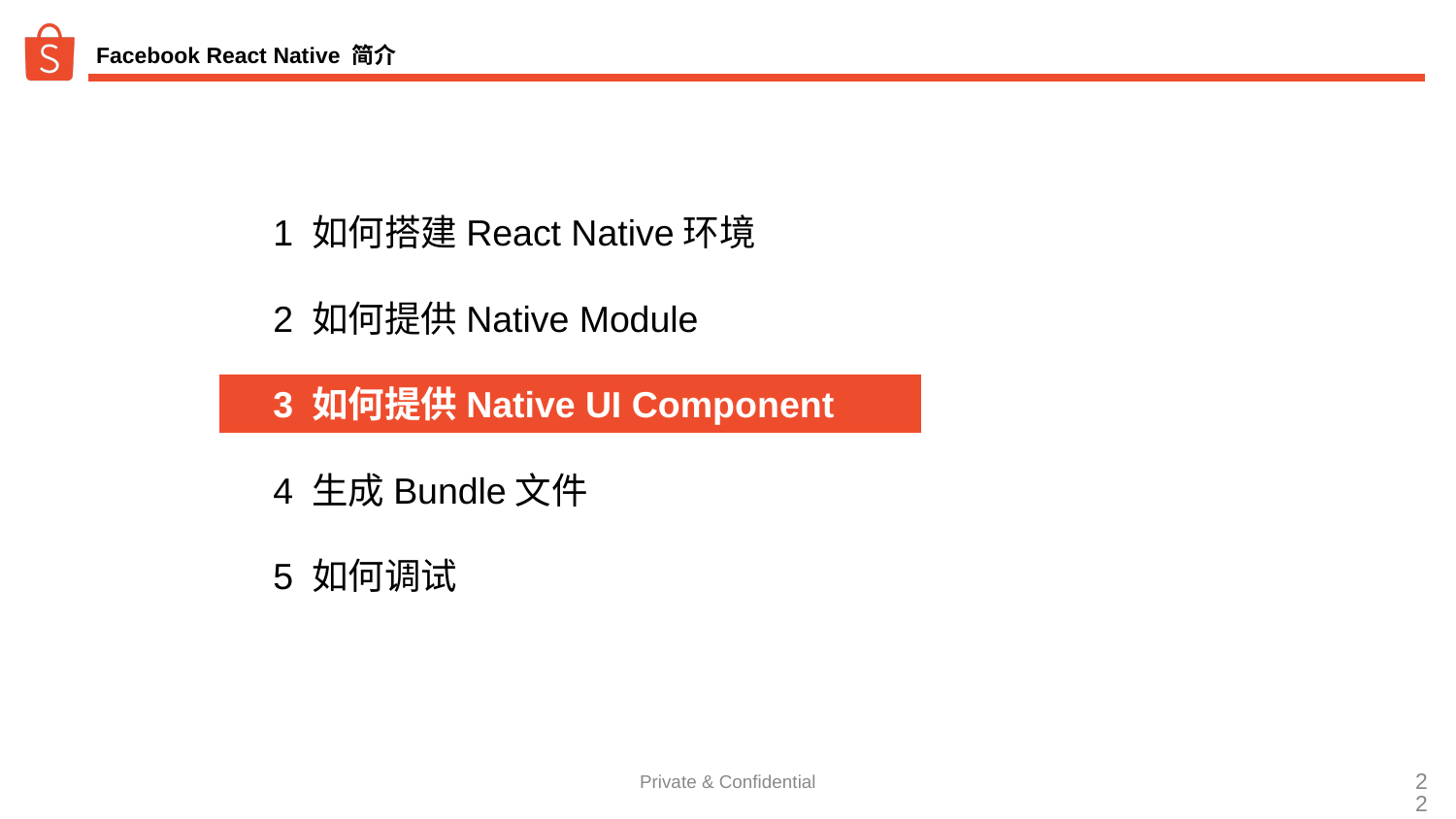

# Facebook React Native 简介
      1 如何搭建React Native环境
      2 如何提供Native Module
      3 如何提供Native UI Component
      4 生成Bundle文件
      5 如何调试
Private & Confidential
22